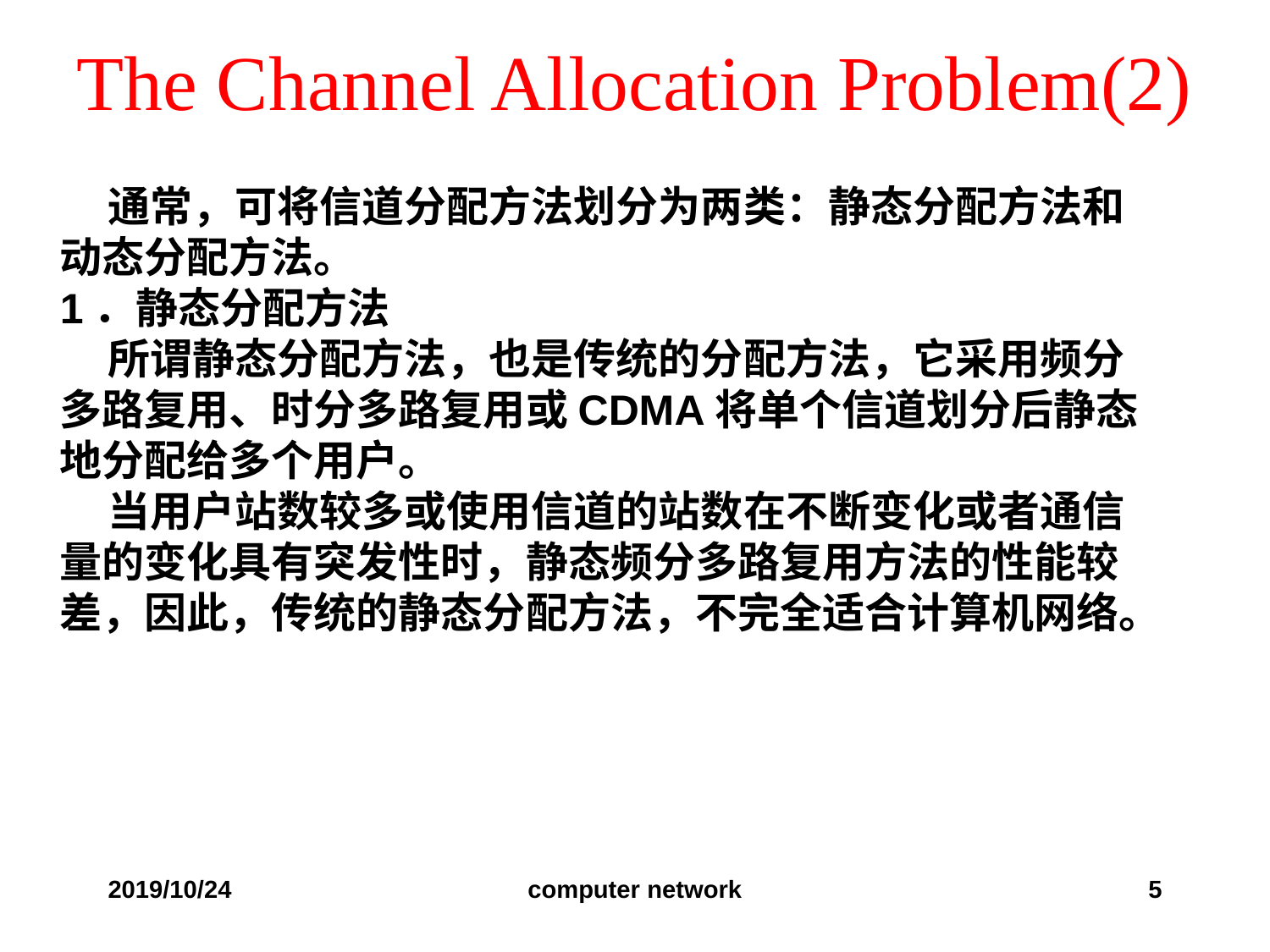

# The Channel Allocation Problem(2)
    通常，可将信道分配方法划分为两类：静态分配方法和动态分配方法。
1．静态分配方法
    所谓静态分配方法，也是传统的分配方法，它采用频分多路复用、时分多路复用或CDMA将单个信道划分后静态地分配给多个用户。
    当用户站数较多或使用信道的站数在不断变化或者通信量的变化具有突发性时，静态频分多路复用方法的性能较差，因此，传统的静态分配方法，不完全适合计算机网络。
2019/10/24
computer network
5